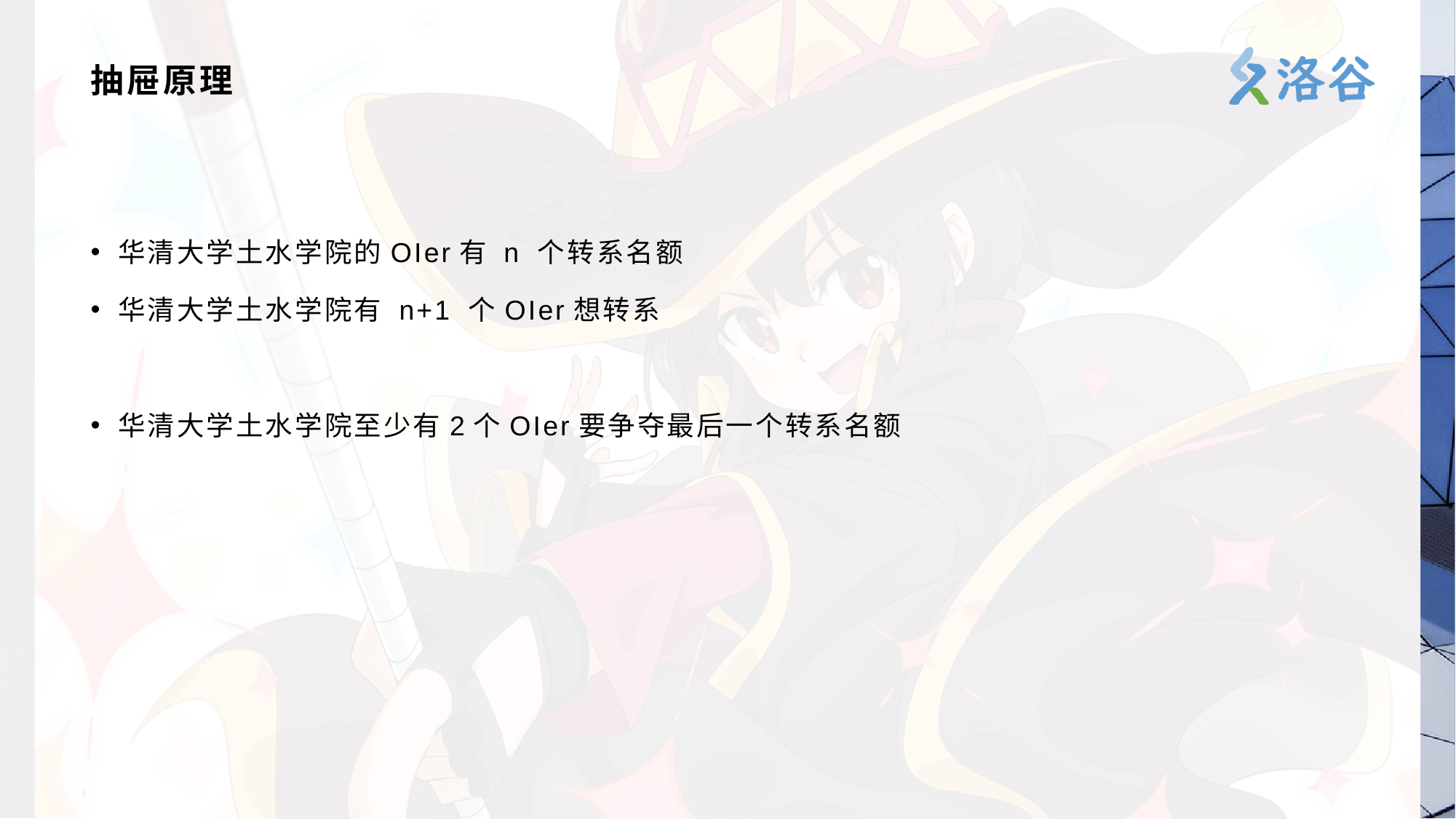

# 抽屉原理

华清大学土水学院的OIer有 n 个转系名额
华清大学土水学院有 n+1 个OIer想转系

华清大学土水学院至少有2个OIer要争夺最后一个转系名额